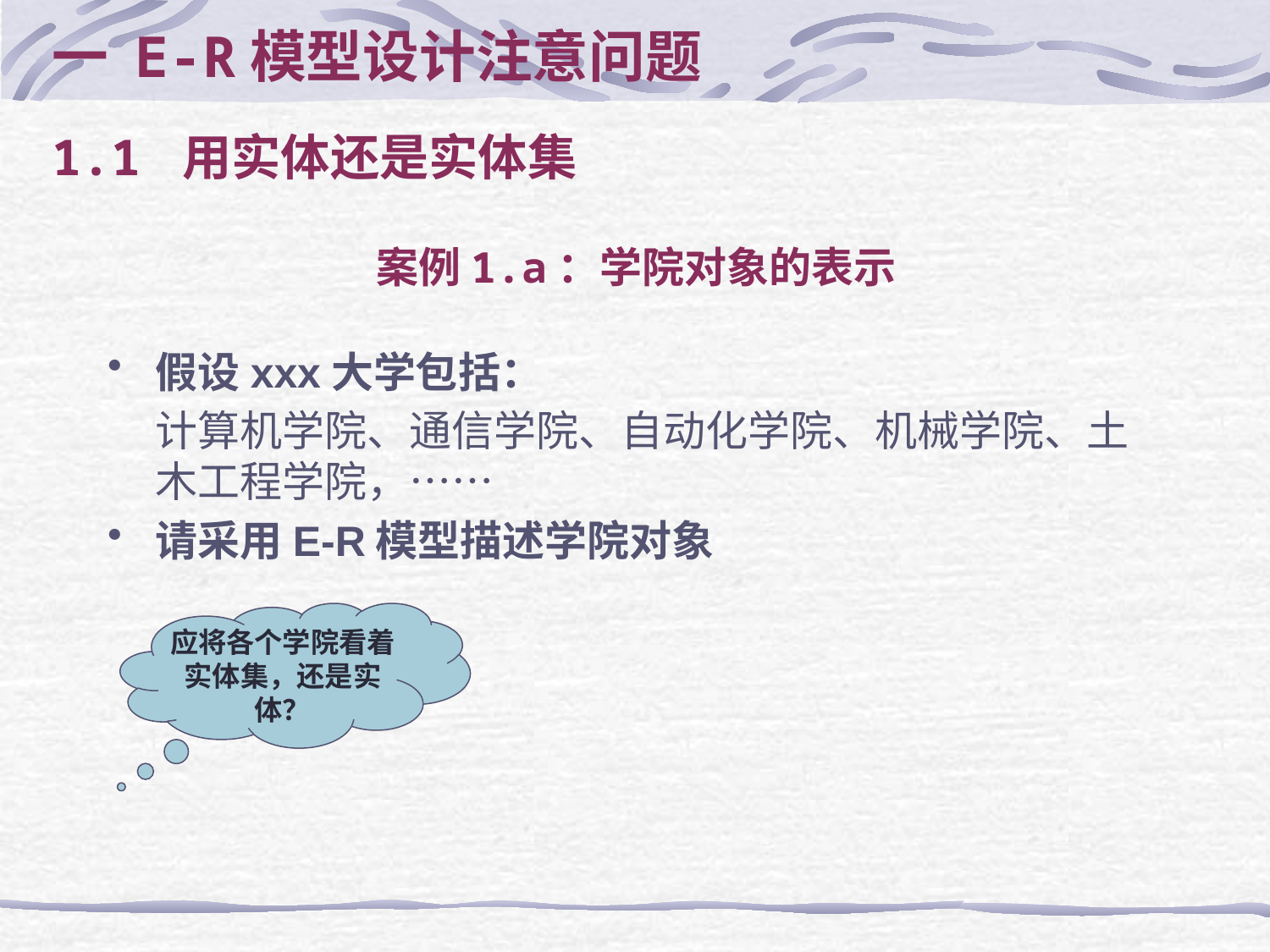

一 E-R模型设计注意问题

1.1 用实体还是实体集
# 案例1.a：学院对象的表示
假设xxx大学包括：
	计算机学院、通信学院、自动化学院、机械学院、土木工程学院，……
请采用E-R模型描述学院对象
应将各个学院看着实体集，还是实体？